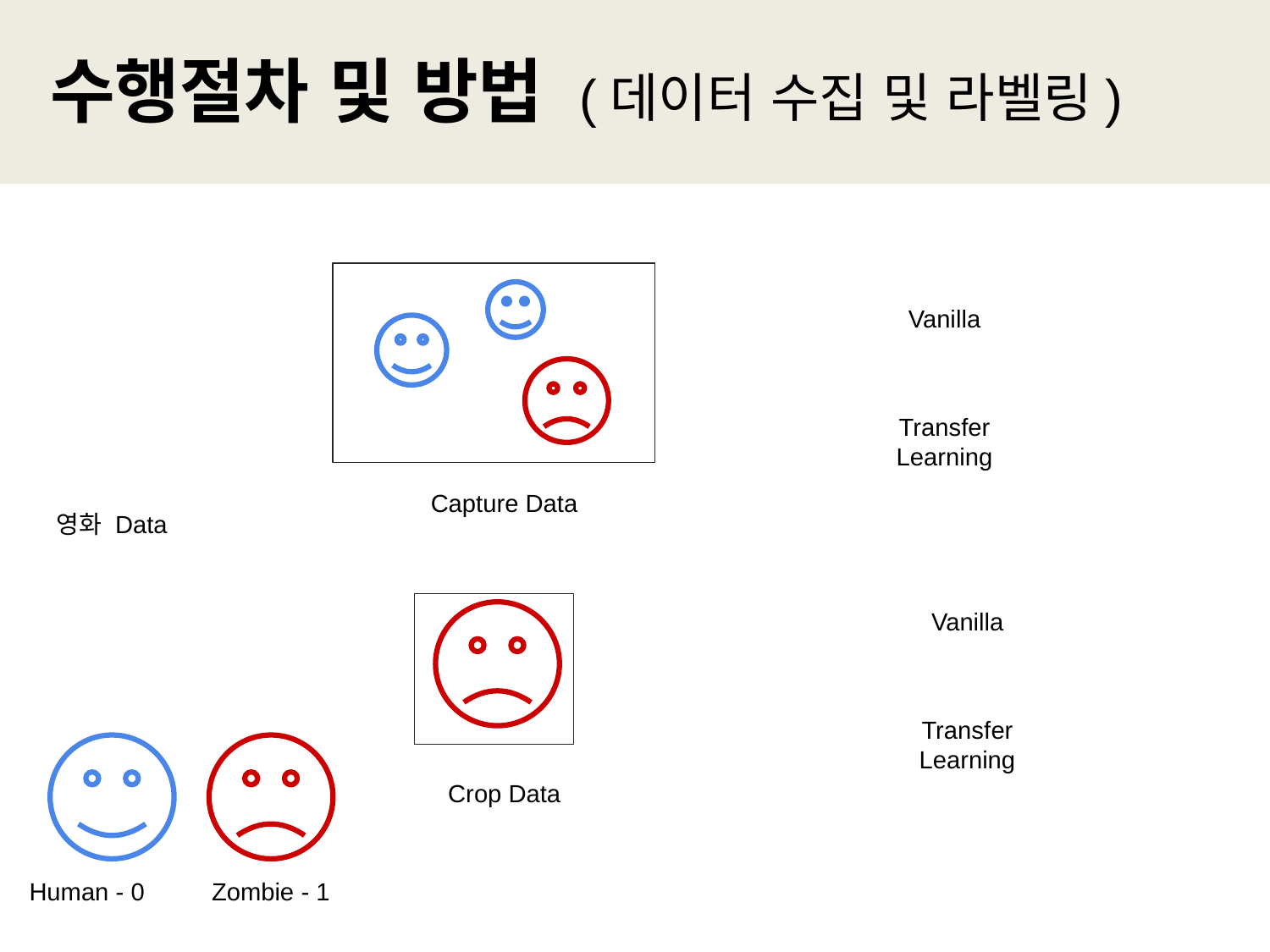

수행절차 및 방법 (데이터 수집 및 라벨링)

Vanilla

Transfer Learning
Capture Data
영화 Data

Vanilla

Transfer Learning

Crop Data
Human - 0
Zombie - 1